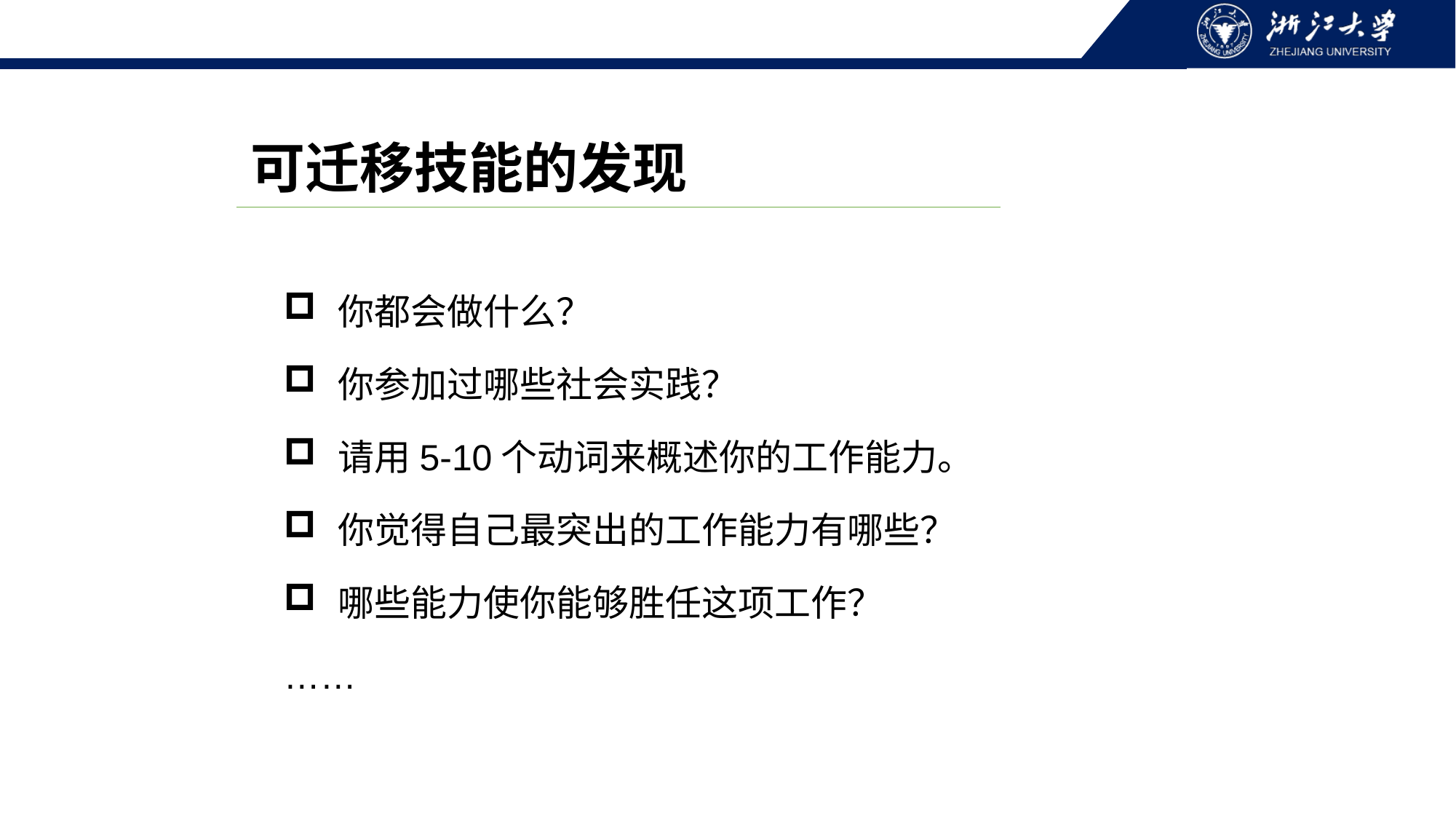

可迁移技能的发现

你都会做什么？
你参加过哪些社会实践？
请用5-10个动词来概述你的工作能力。
你觉得自己最突出的工作能力有哪些？
哪些能力使你能够胜任这项工作？
……